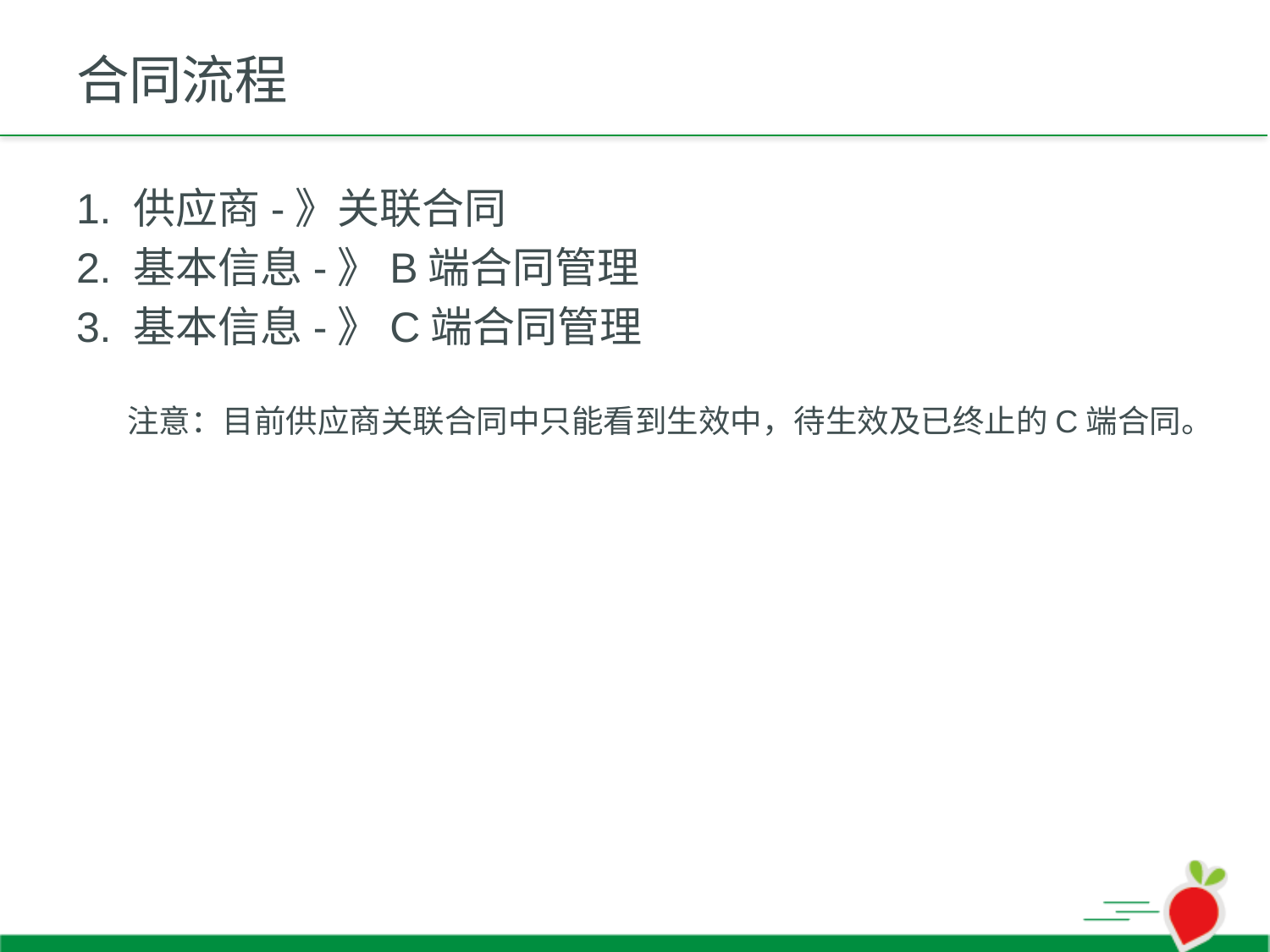

# 合同流程
1. 供应商-》关联合同
2. 基本信息-》B端合同管理
3. 基本信息-》C端合同管理

      注意：目前供应商关联合同中只能看到生效中，待生效及已终止的C端合同。